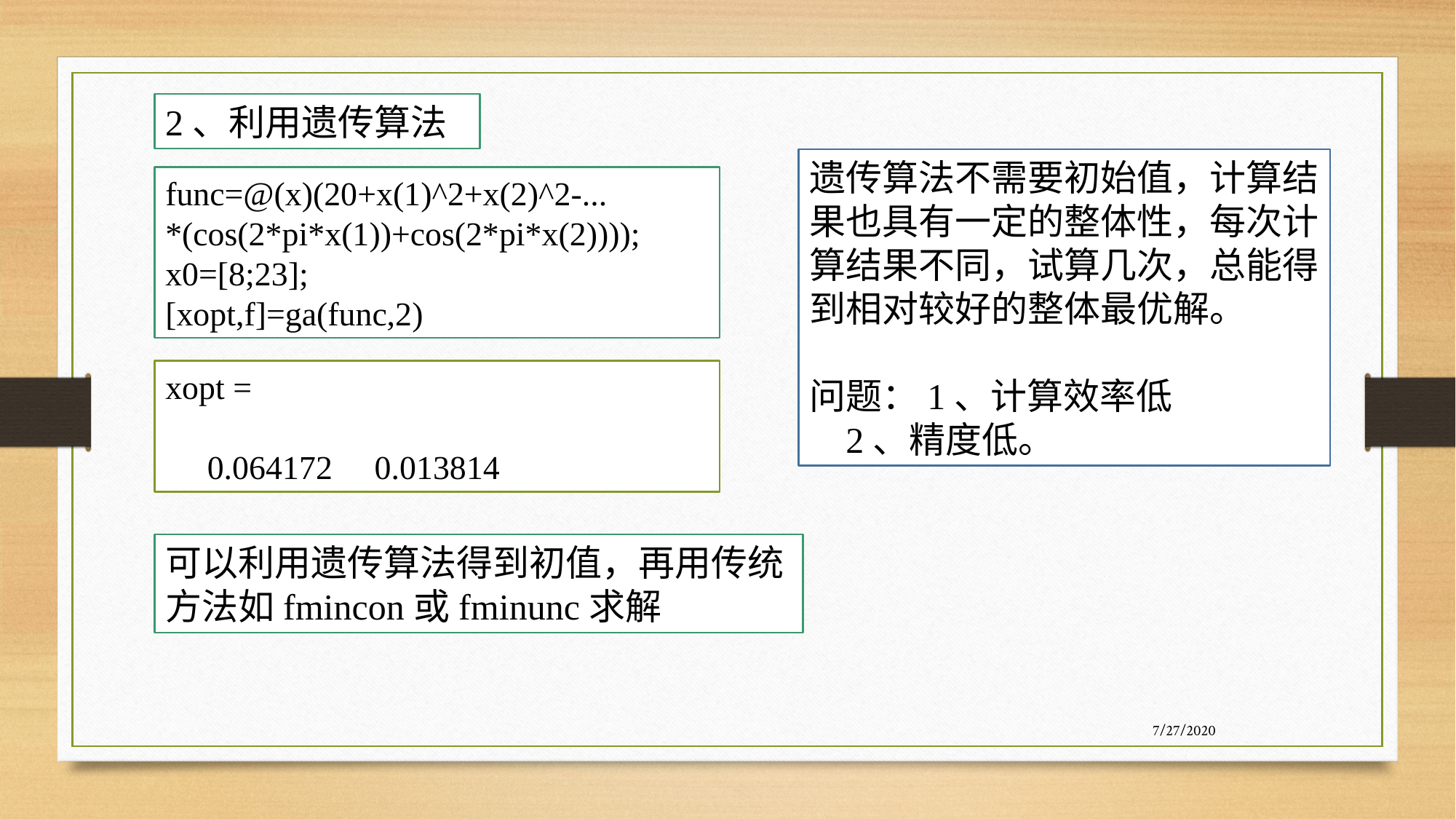

2、利用遗传算法
遗传算法不需要初始值，计算结果也具有一定的整体性，每次计算结果不同，试算几次，总能得到相对较好的整体最优解。

问题：1、计算效率低
    2、精度低。
func=@(x)(20+x(1)^2+x(2)^2-...
*(cos(2*pi*x(1))+cos(2*pi*x(2))));
x0=[8;23];
[xopt,f]=ga(func,2)
xopt =

     0.064172     0.013814
可以利用遗传算法得到初值，再用传统方法如fmincon或fminunc求解

7/27/2020